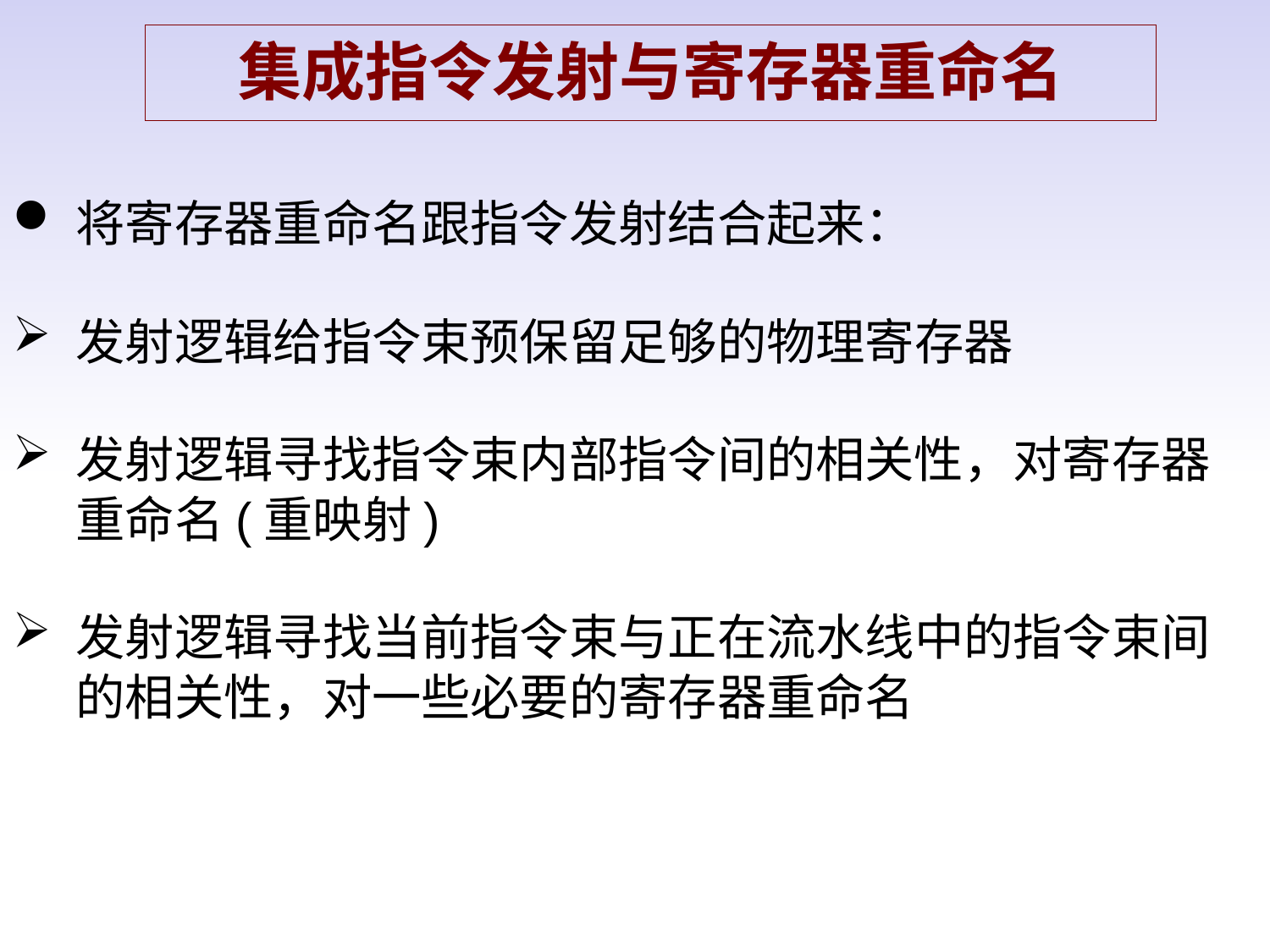

集成指令发射与寄存器重命名
将寄存器重命名跟指令发射结合起来：

发射逻辑给指令束预保留足够的物理寄存器

发射逻辑寻找指令束内部指令间的相关性，对寄存器重命名(重映射)

发射逻辑寻找当前指令束与正在流水线中的指令束间的相关性，对一些必要的寄存器重命名